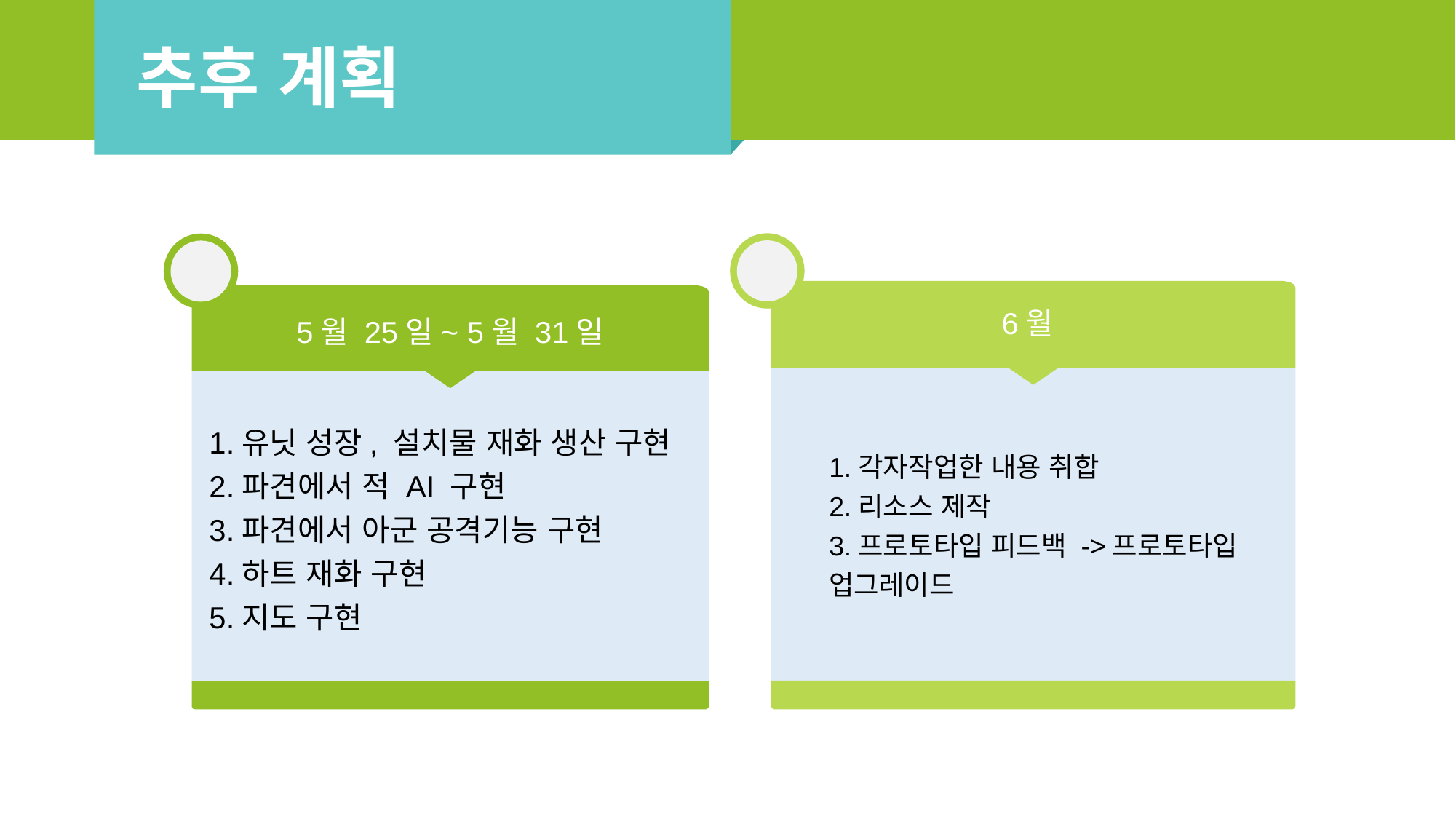

추후 계획

6월
5월 25일~ 5월 31일
1.유닛 성장, 설치물 재화 생산 구현
2.파견에서 적 AI 구현
3.파견에서 아군 공격기능 구현
4.하트 재화 구현
5.지도 구현

1.각자작업한 내용 취합
2.리소스 제작
3.프로토타입 피드백 ->프로토타입 업그레이드